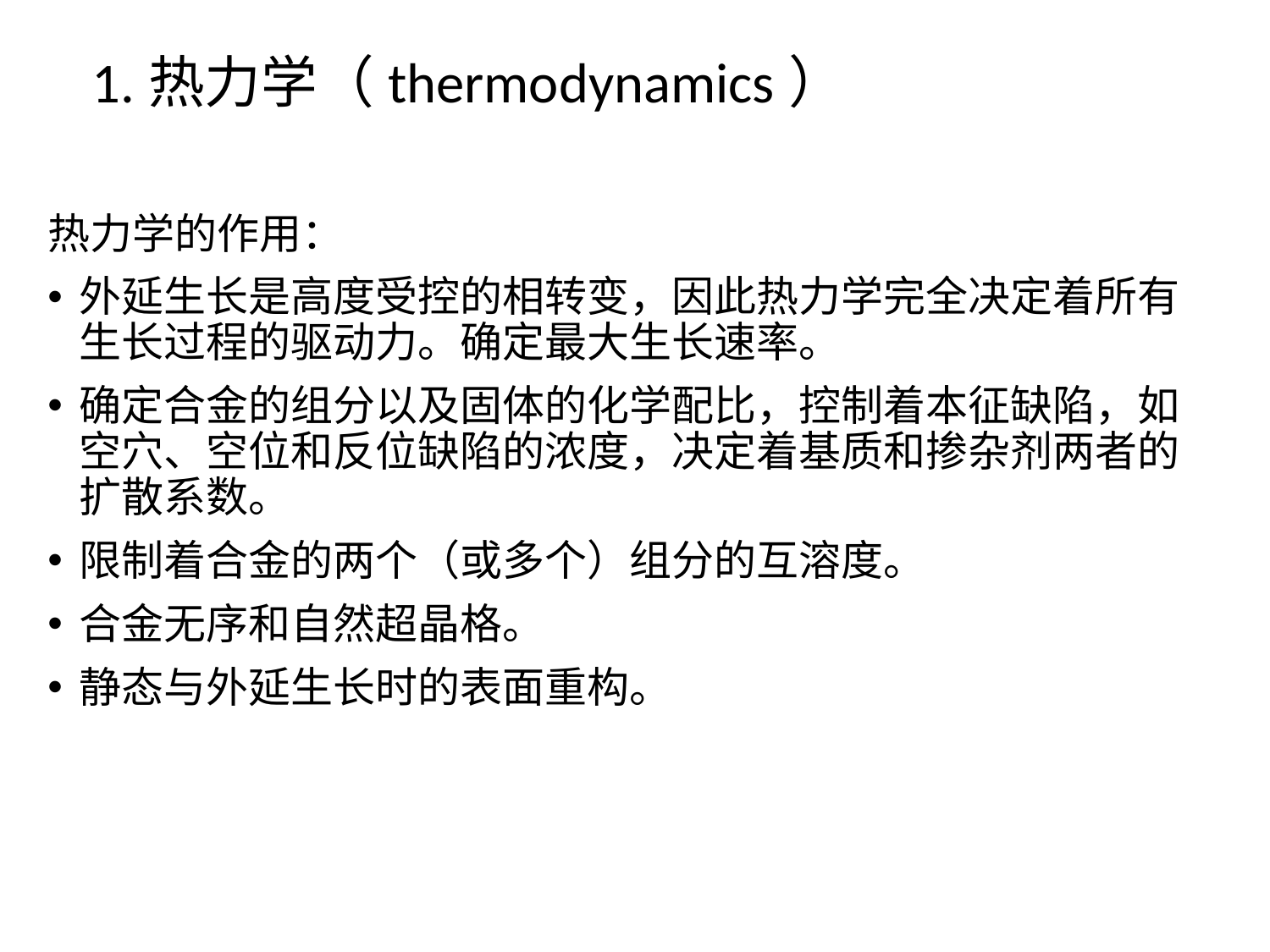

# 1.热力学（thermodynamics）
热力学的作用：
外延生长是高度受控的相转变，因此热力学完全决定着所有生长过程的驱动力。确定最大生长速率。
确定合金的组分以及固体的化学配比，控制着本征缺陷，如空穴、空位和反位缺陷的浓度，决定着基质和掺杂剂两者的扩散系数。
限制着合金的两个（或多个）组分的互溶度。
合金无序和自然超晶格。
静态与外延生长时的表面重构。
48